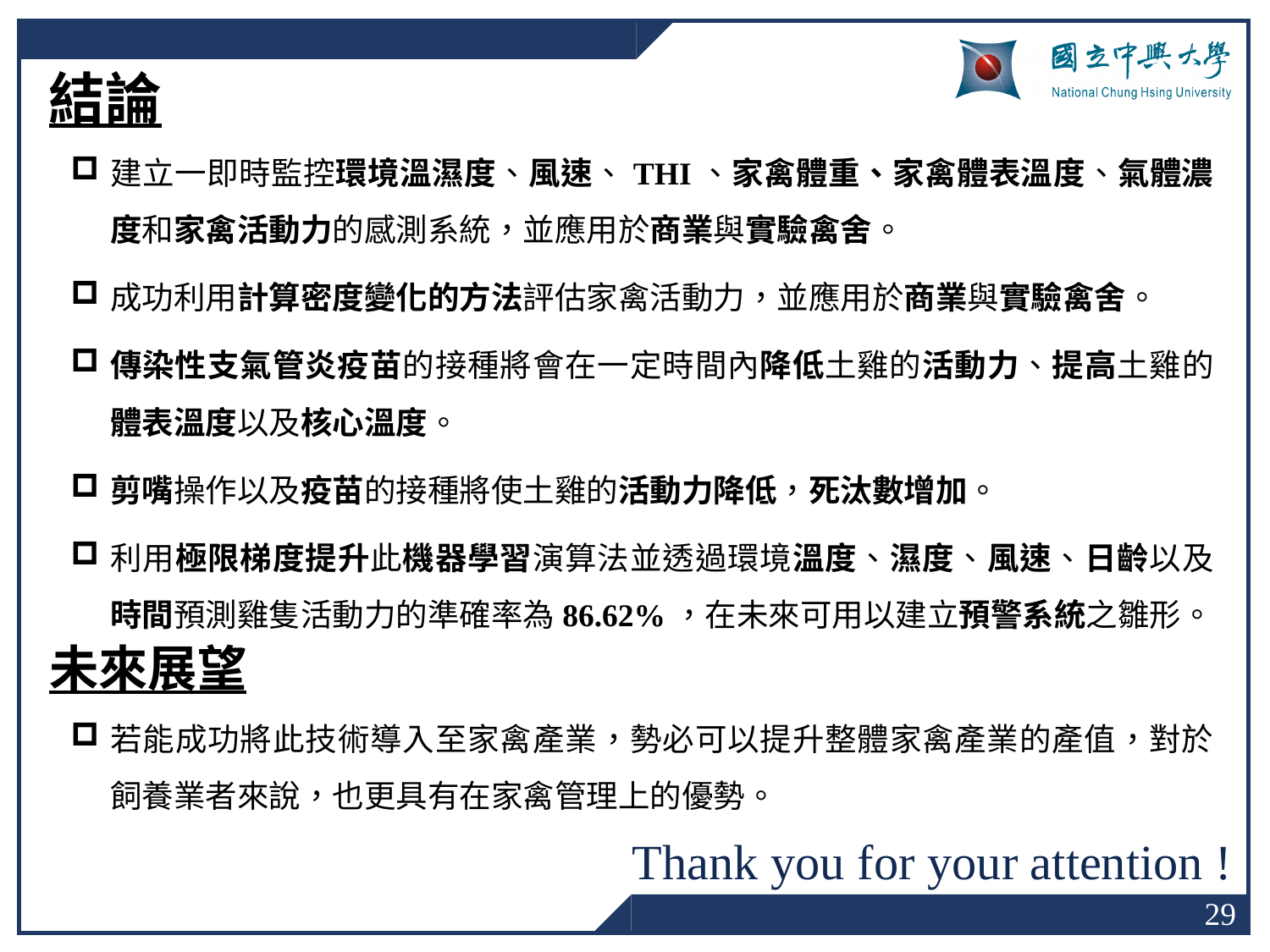

結論
建立一即時監控環境溫濕度、風速、THI、家禽體重、家禽體表溫度、氣體濃度和家禽活動力的感測系統，並應用於商業與實驗禽舍。
成功利用計算密度變化的方法評估家禽活動力，並應用於商業與實驗禽舍。
傳染性支氣管炎疫苗的接種將會在一定時間內降低土雞的活動力、提高土雞的體表溫度以及核心溫度。
剪嘴操作以及疫苗的接種將使土雞的活動力降低，死汰數增加。
利用極限梯度提升此機器學習演算法並透過環境溫度、濕度、風速、日齡以及時間預測雞隻活動力的準確率為86.62%，在未來可用以建立預警系統之雛形。

未來展望
若能成功將此技術導入至家禽產業，勢必可以提升整體家禽產業的產值，對於飼養業者來說，也更具有在家禽管理上的優勢。
Thank you for your attention !
29